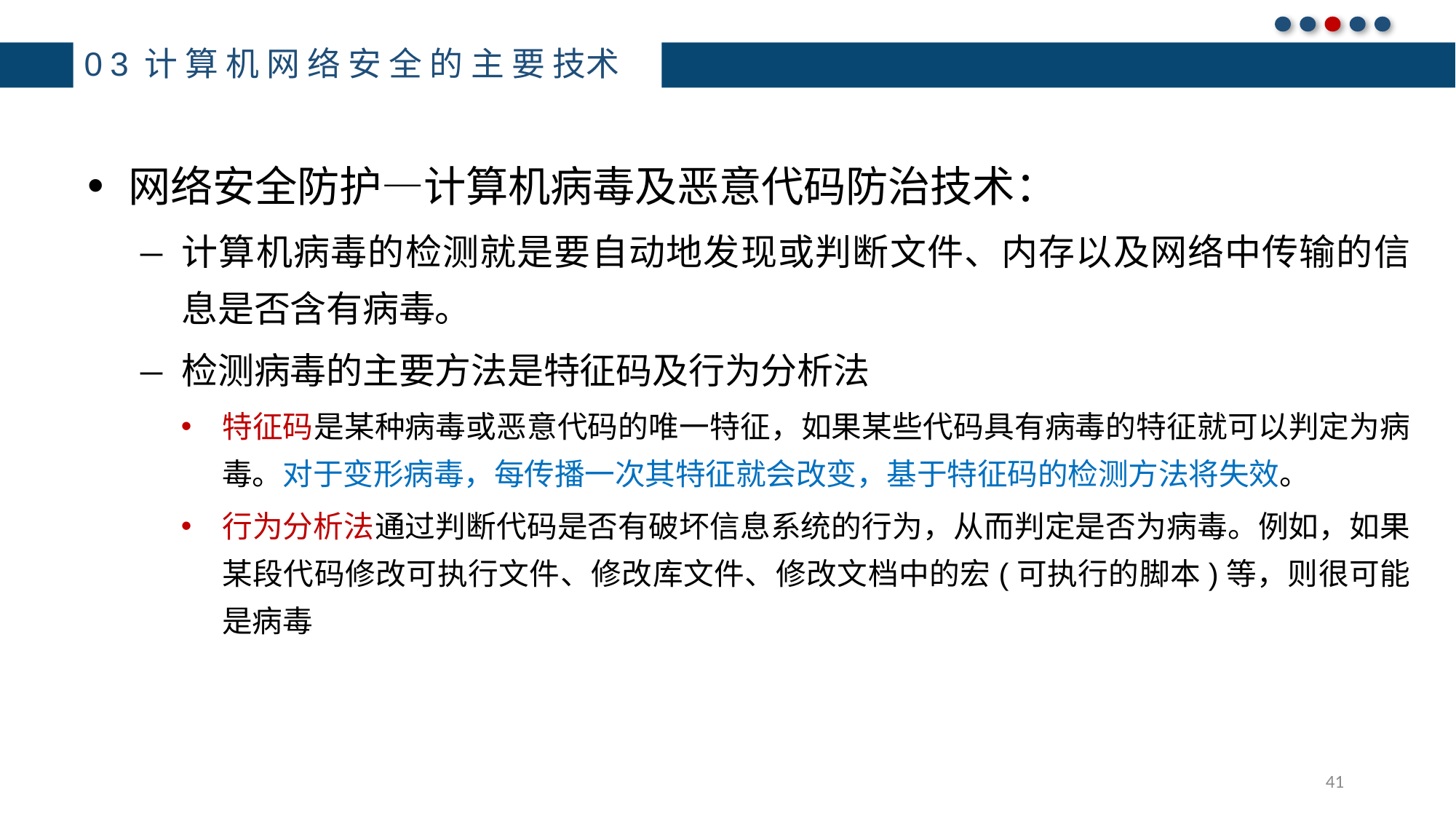

# 03计算机网络安全的主要技术
网络安全防护—计算机病毒及恶意代码防治技术：
计算机病毒的检测就是要自动地发现或判断文件、内存以及网络中传输的信息是否含有病毒。
检测病毒的主要方法是特征码及行为分析法
特征码是某种病毒或恶意代码的唯一特征，如果某些代码具有病毒的特征就可以判定为病毒。对于变形病毒，每传播一次其特征就会改变，基于特征码的检测方法将失效。
行为分析法通过判断代码是否有破坏信息系统的行为，从而判定是否为病毒。例如，如果某段代码修改可执行文件、修改库文件、修改文档中的宏(可执行的脚本)等，则很可能是病毒
41